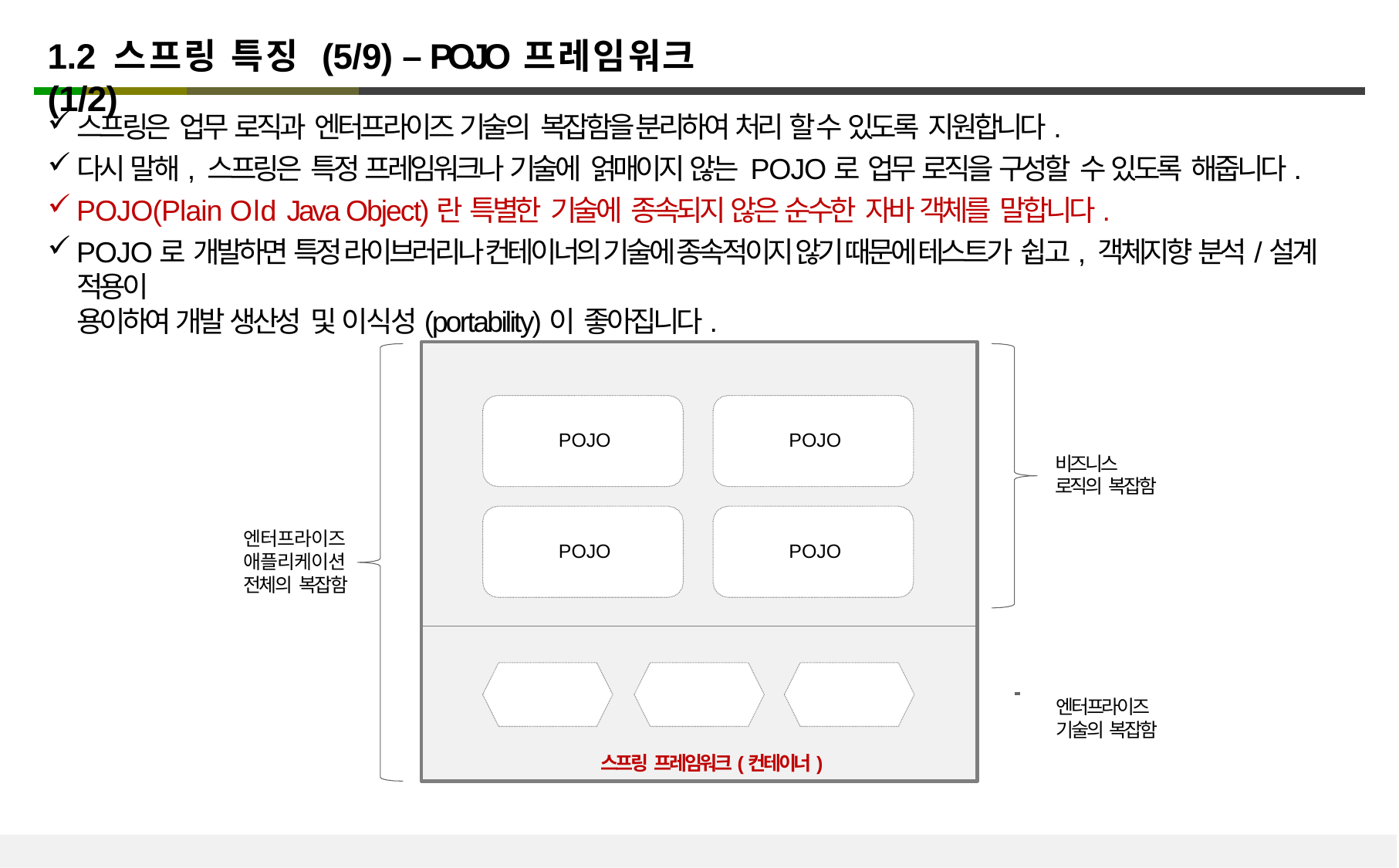

# 1.2 스프링 특징 (5/9) – POJO 프레임워크 (1/2)
스프링은 업무 로직과  엔터프라이즈 기술의  복잡함을 분리하여 처리 할 수 있도록 지원합니다.
다시 말해, 스프링은 특정 프레임워크나 기술에  얽매이지 않는 POJO로 업무 로직을  구성할  수 있도록 해줍니다.
POJO(Plain Old Java Object)란 특별한 기술에  종속되지 않은 순수한  자바 객체를 말합니다.
POJO로 개발하면  특정 라이브러리나 컨테이너의 기술에 종속적이지 않기 때문에 테스트가 쉽고, 객체지향  분석/설계  적용이
용이하여 개발 생산성  및 이식성(portability)이 좋아집니다.

POJO
POJO
비즈니스  로직의 복잡함

엔터프라이즈  애플리케이션  전체의 복잡함
POJO
POJO

 	   엔터프라이즈  기술의 복잡함
스프링 프레임워크(컨테이너)